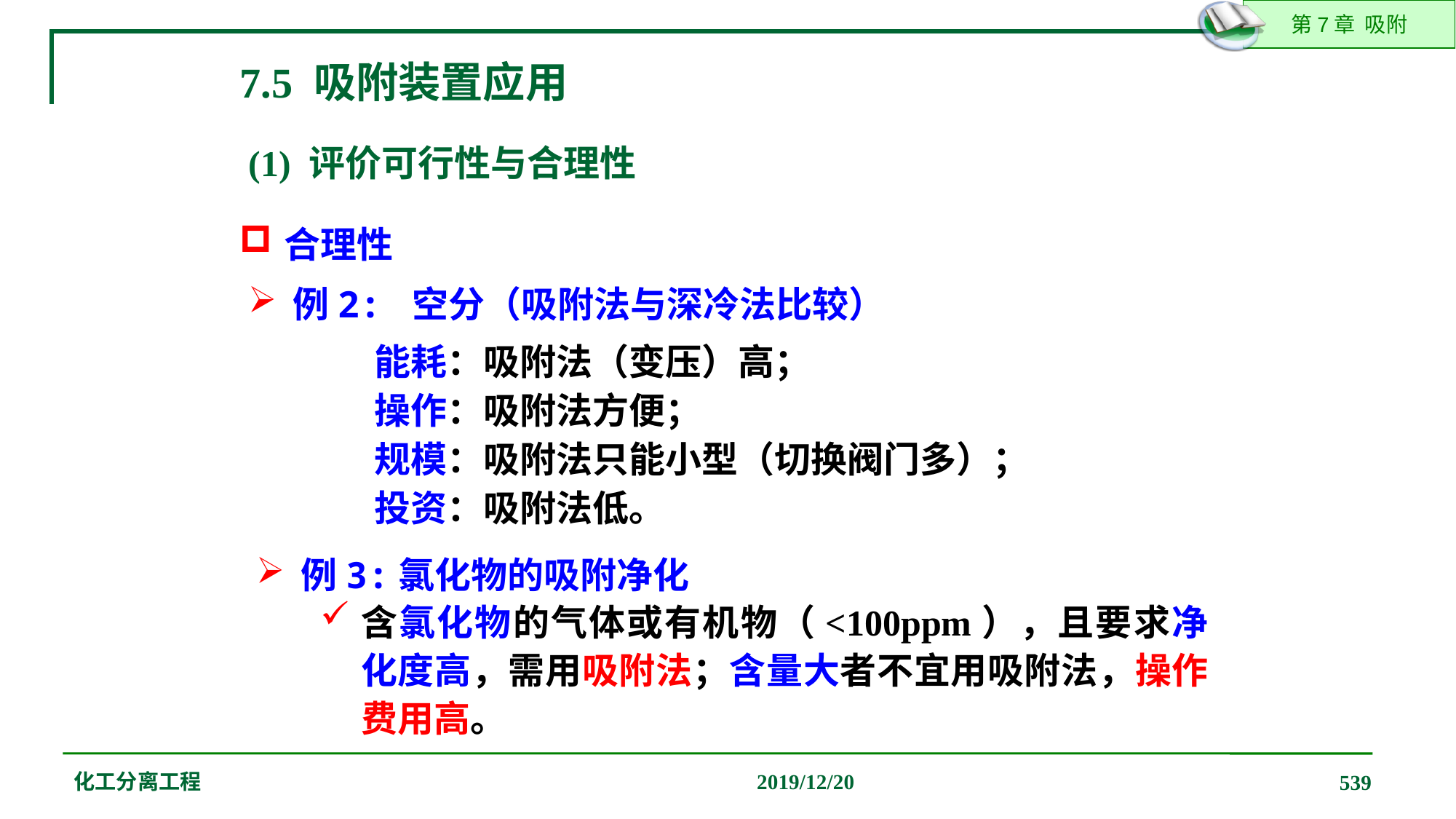

7.5 吸附装置应用
(1) 评价可行性与合理性
合理性

例2: 空分（吸附法与深冷法比较）
能耗：吸附法（变压）高；
操作：吸附法方便；
规模：吸附法只能小型（切换阀门多）；
投资：吸附法低。

例3:氯化物的吸附净化
含氯化物的气体或有机物（<100ppm），且要求净化度高，需用吸附法；含量大者不宜用吸附法，操作费用高。
化工分离工程
2019/12/20
539